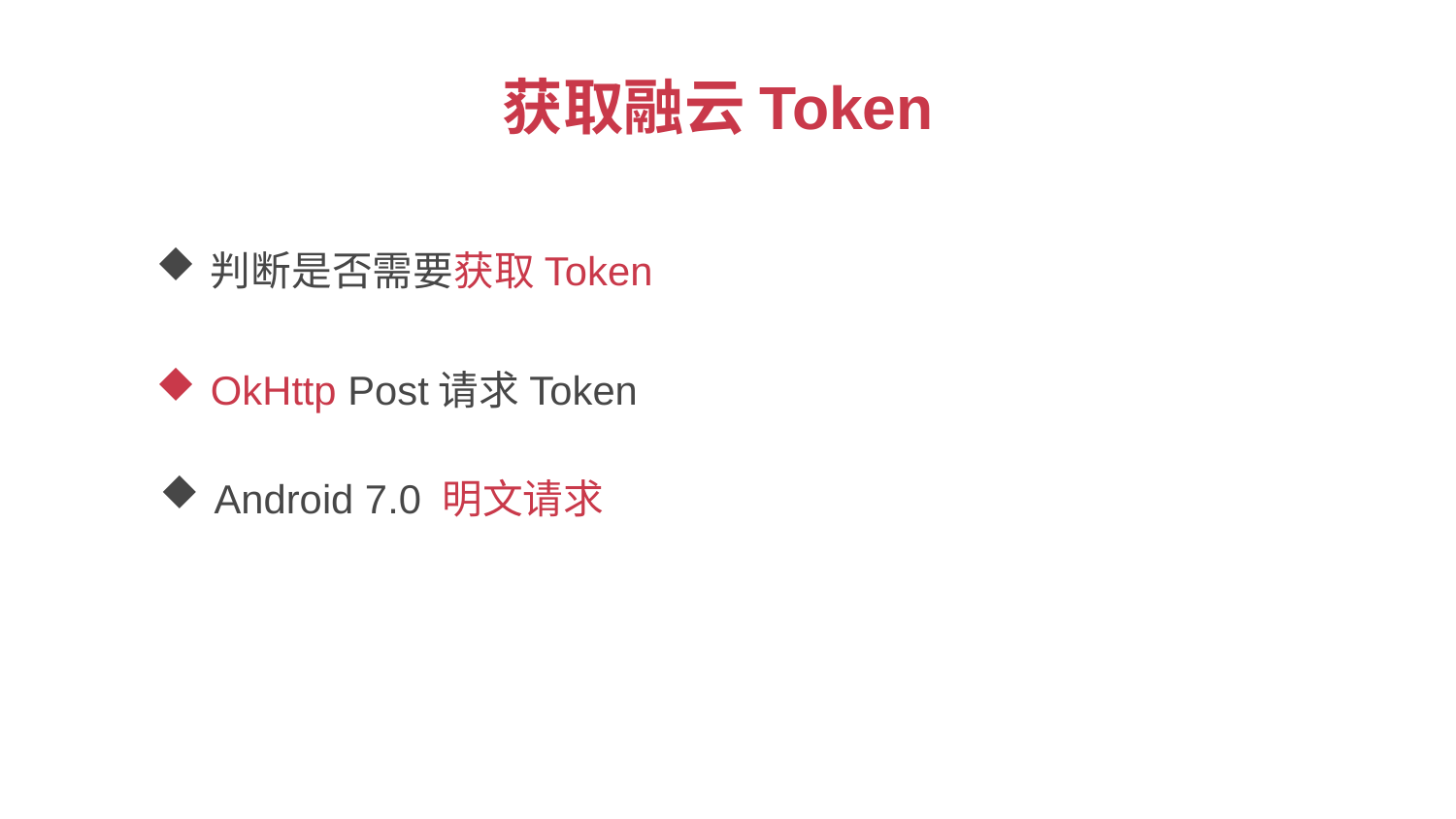

获取融云Token
判断是否需要获取Token
OkHttp Post请求Token
Android 7.0 明文请求